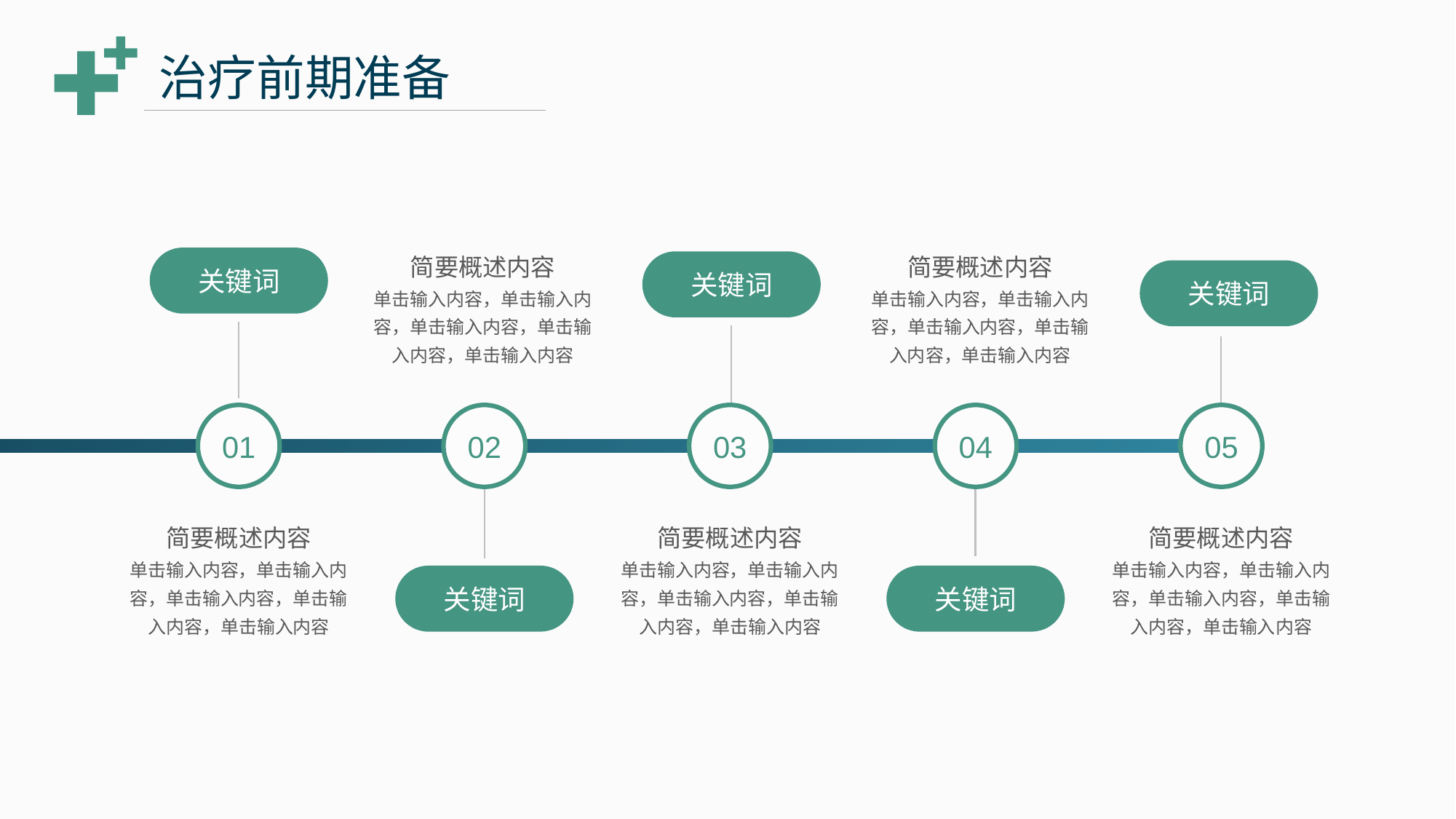

治疗前期准备
简要概述内容
单击输入内容，单击输入内容，单击输入内容，单击输入内容，单击输入内容
简要概述内容
单击输入内容，单击输入内容，单击输入内容，单击输入内容，单击输入内容
关键词
关键词
关键词
01
02
03
04
05

简要概述内容
单击输入内容，单击输入内容，单击输入内容，单击输入内容，单击输入内容
简要概述内容
单击输入内容，单击输入内容，单击输入内容，单击输入内容，单击输入内容
简要概述内容
单击输入内容，单击输入内容，单击输入内容，单击输入内容，单击输入内容
关键词
关键词